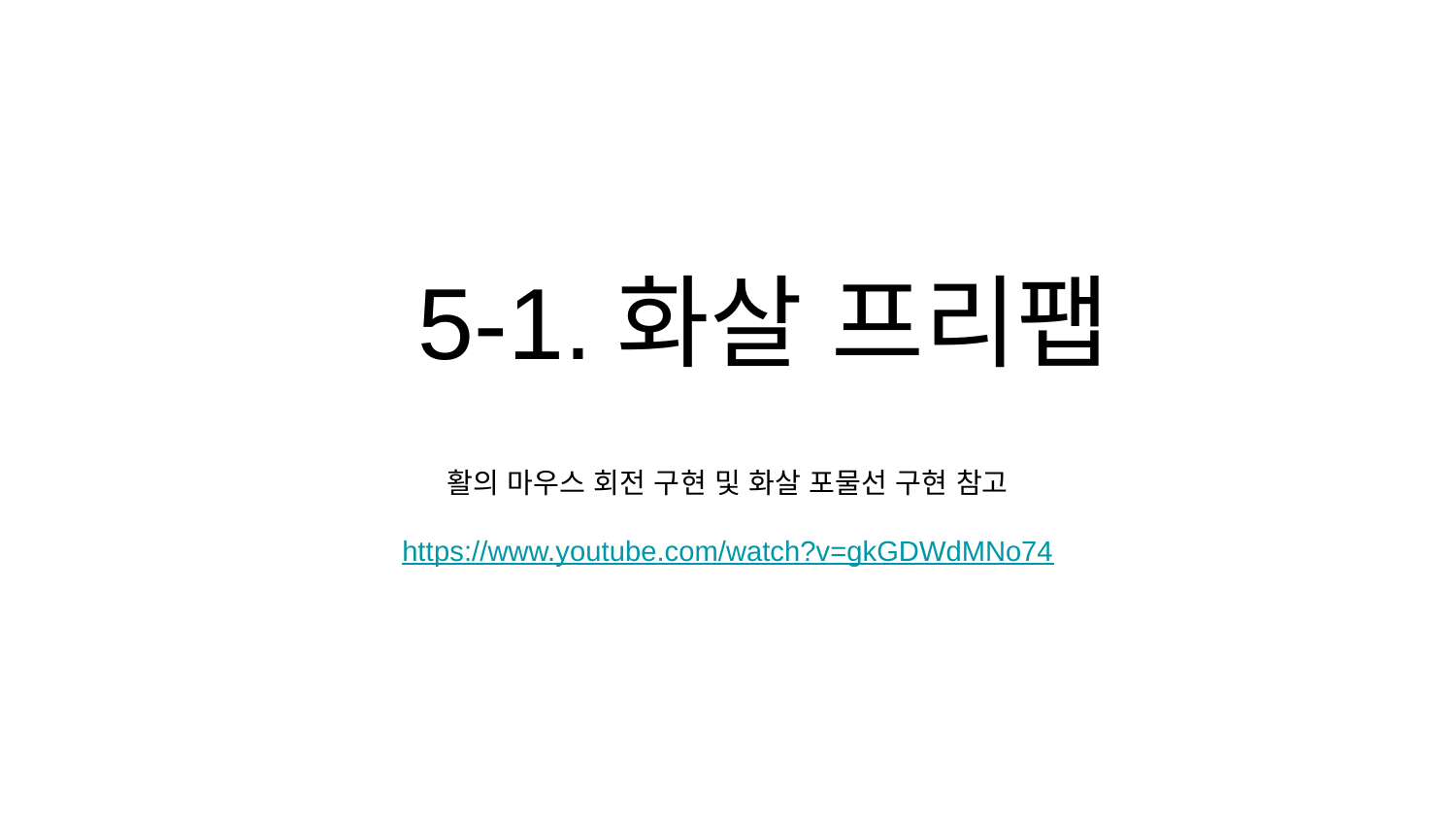

5-1.화살 프리팹
활의 마우스 회전 구현 및 화살 포물선 구현 참고

https://www.youtube.com/watch?v=gkGDWdMNo74